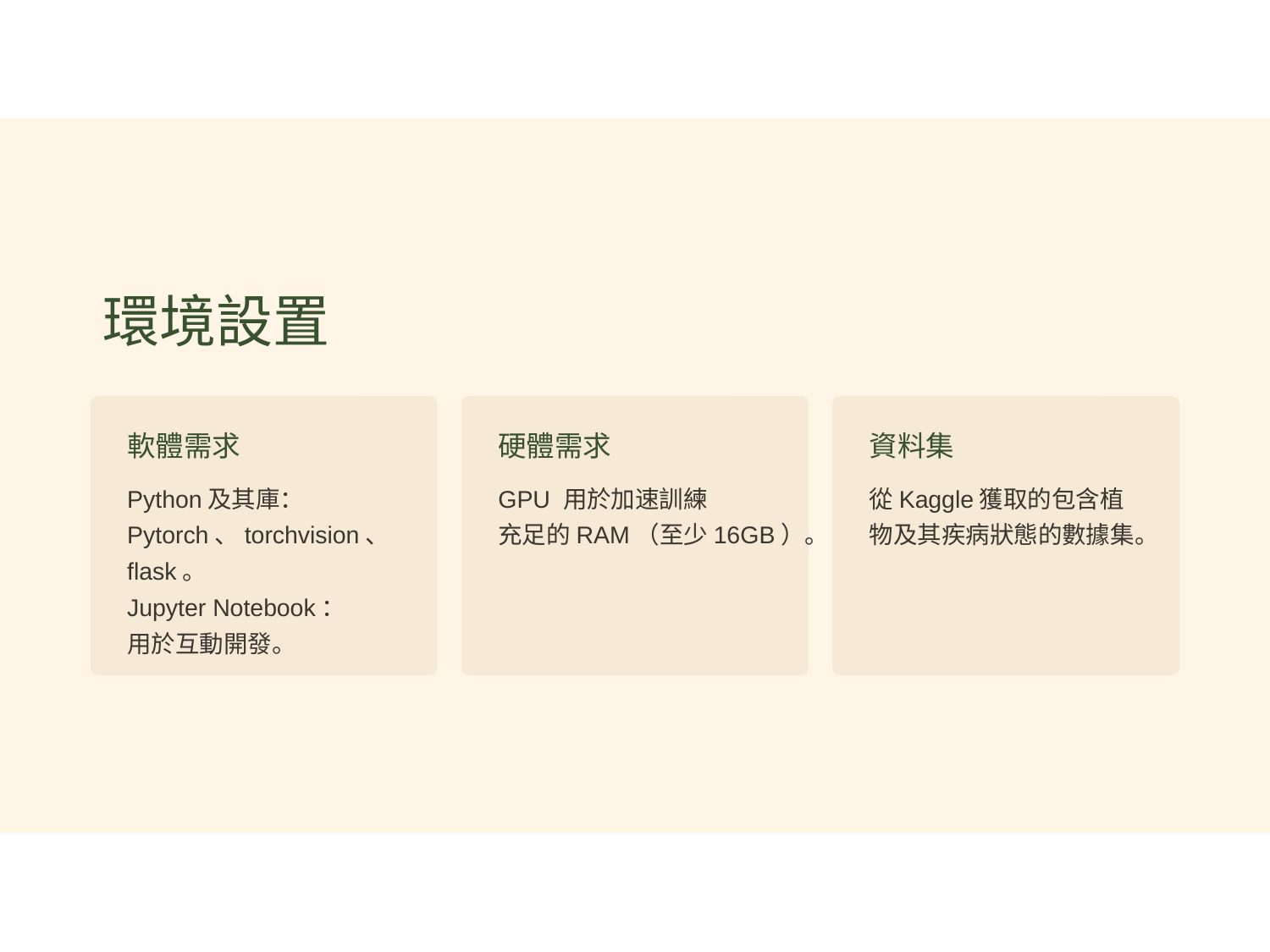

環境設置

軟體需求
硬體需求
資料集
Python及其庫：
Pytorch、torchvision、flask。
Jupyter Notebook：
用於互動開發。
GPU 用於加速訓練
充足的RAM（至少16GB）。
從Kaggle獲取的包含植物及其疾病狀態的數據集。